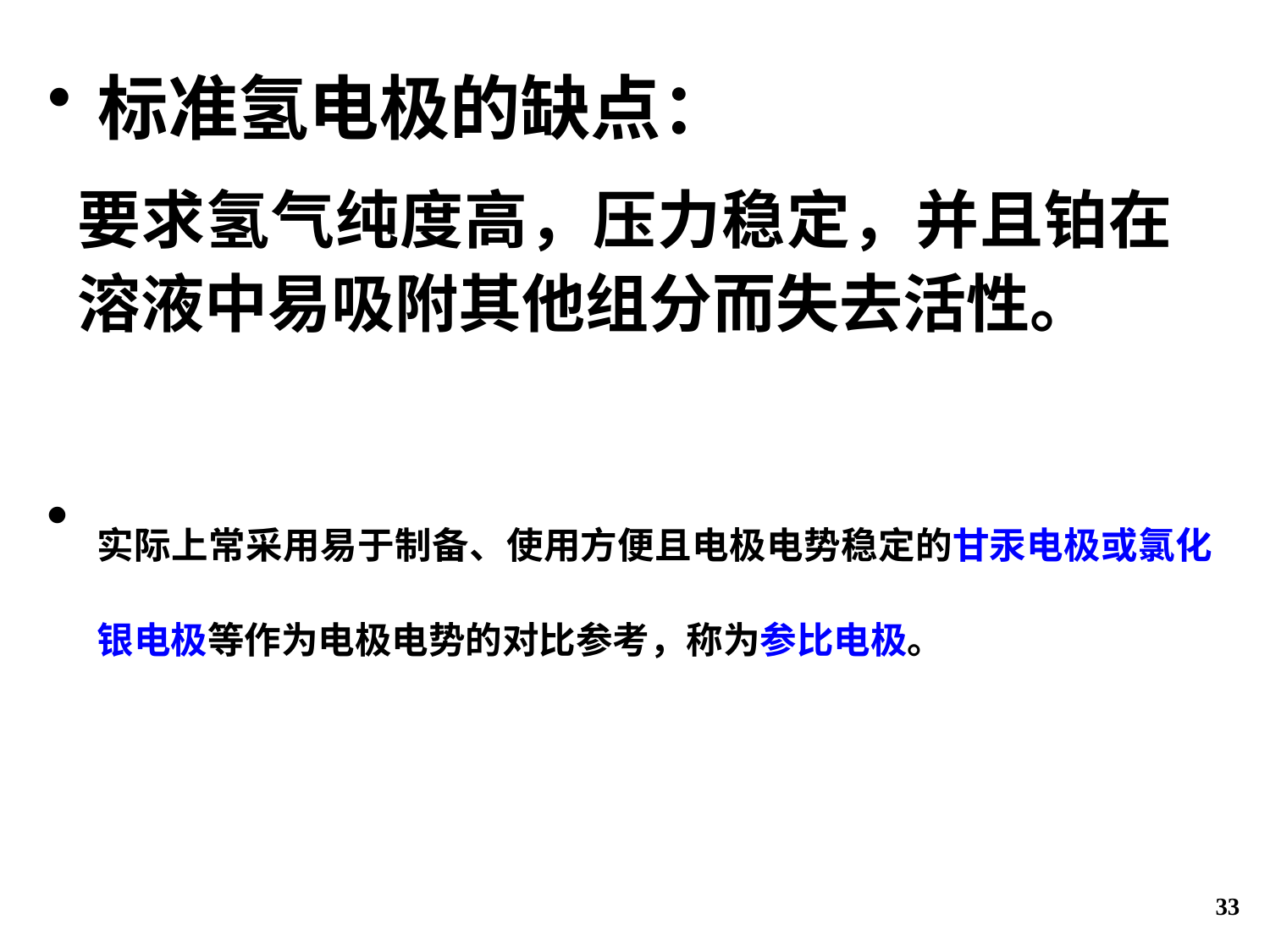

# 标准氢电极的缺点：
要求氢气纯度高，压力稳定，并且铂在溶液中易吸附其他组分而失去活性。
实际上常采用易于制备、使用方便且电极电势稳定的甘汞电极或氯化银电极等作为电极电势的对比参考，称为参比电极。